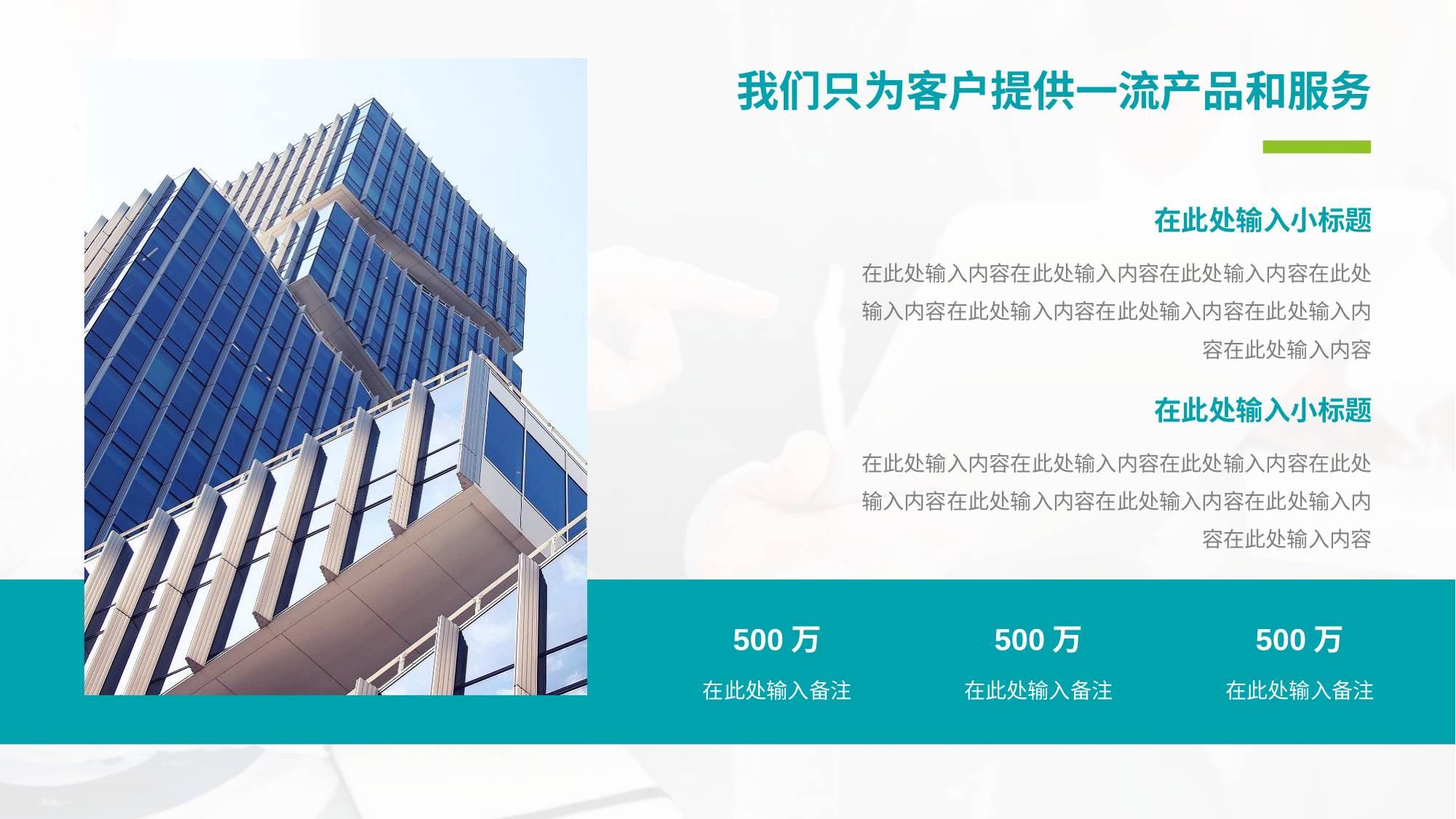

我们只为客户提供一流产品和服务

在此处输入小标题
在此处输入内容在此处输入内容在此处输入内容在此处输入内容在此处输入内容在此处输入内容在此处输入内容在此处输入内容
在此处输入小标题
在此处输入内容在此处输入内容在此处输入内容在此处输入内容在此处输入内容在此处输入内容在此处输入内容在此处输入内容

500万
在此处输入备注
500万
在此处输入备注
500万
在此处输入备注